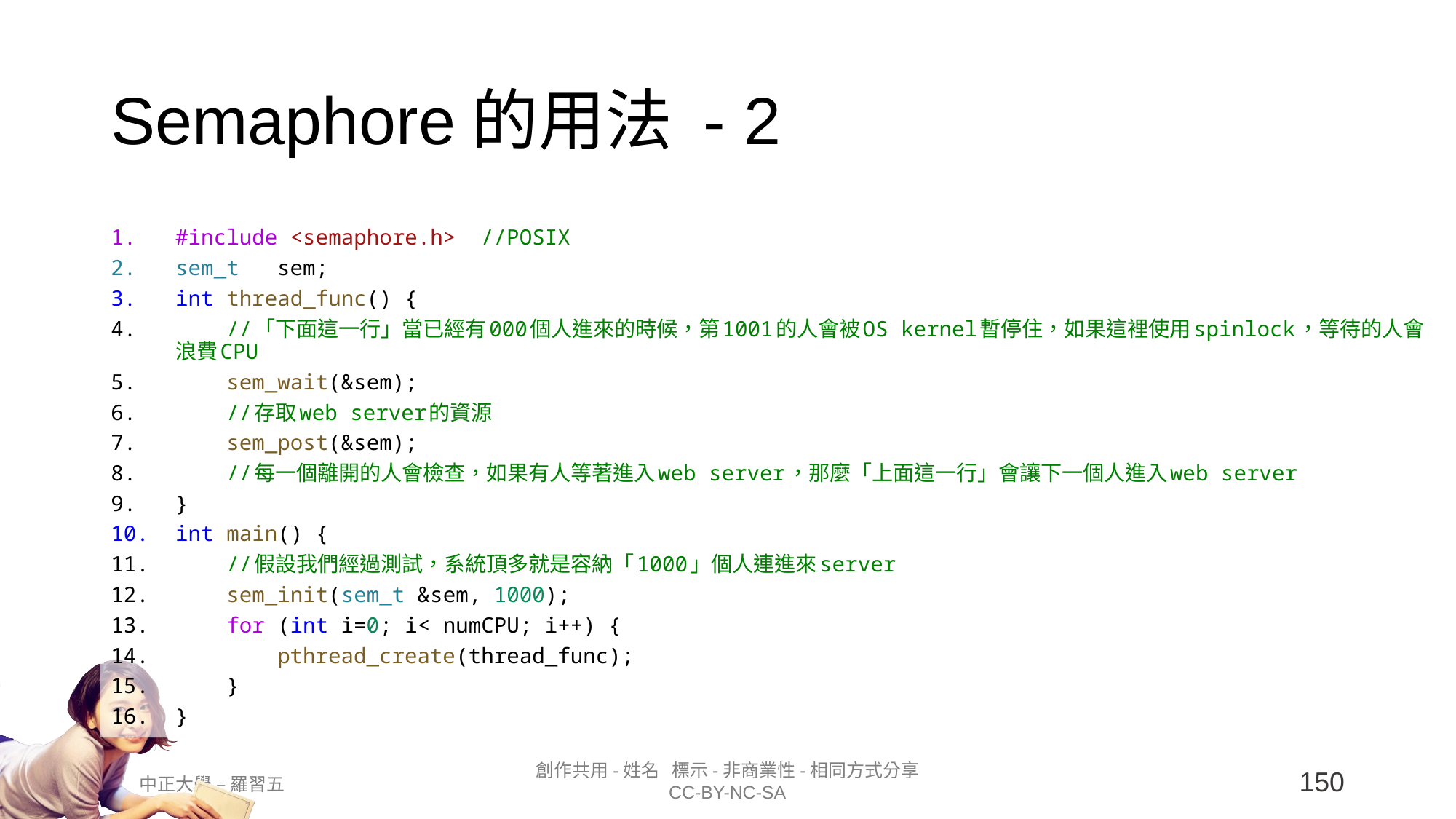

# Semaphore的用法 - 2
#include <semaphore.h>  //POSIX
sem_t   sem;
int thread_func() {
    //「下面這一行」當已經有000個人進來的時候，第1001的人會被OS kernel暫停住，如果這裡使用spinlock，等待的人會浪費CPU
    sem_wait(&sem);
    //存取web server的資源
    sem_post(&sem);
    //每一個離開的人會檢查，如果有人等著進入web server，那麼「上面這一行」會讓下一個人進入web server
}
int main() {
    //假設我們經過測試，系統頂多就是容納「1000」個人連進來server
    sem_init(sem_t &sem, 1000);
    for (int i=0; i< numCPU; i++) {
        pthread_create(thread_func);
    }
}